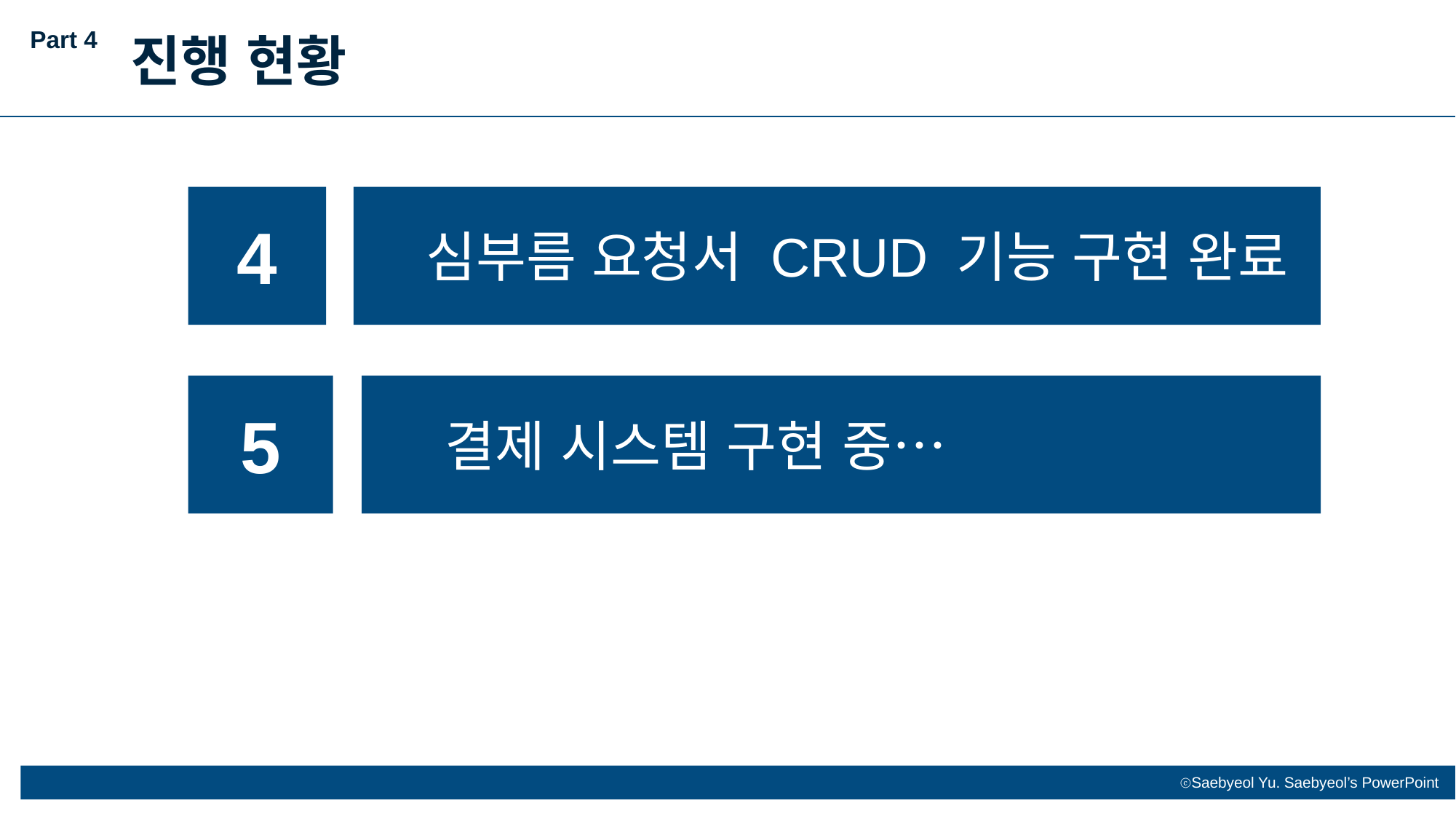

Part 4
진행 현황

4
심부름 요청서 CRUD 기능 구현 완료

5
결제 시스템 구현 중…